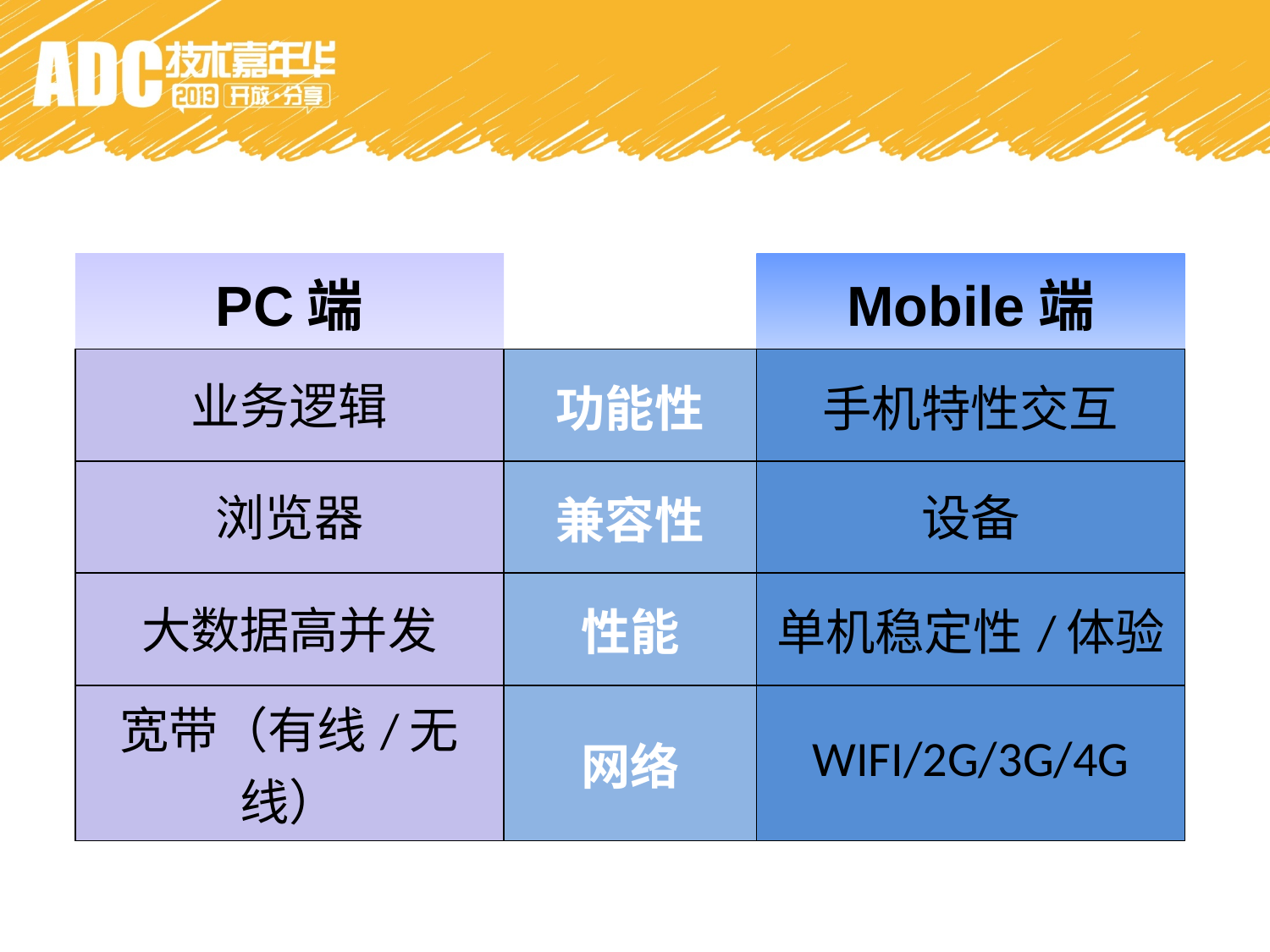

| PC端 |  | Mobile端 |
| --- | --- | --- |
| 业务逻辑 | 功能性 | 手机特性交互 |
| 浏览器 | 兼容性 | 设备 |
| 大数据高并发 | 性能 | 单机稳定性/体验 |
| 宽带（有线/无线） | 网络 | WIFI/2G/3G/4G |